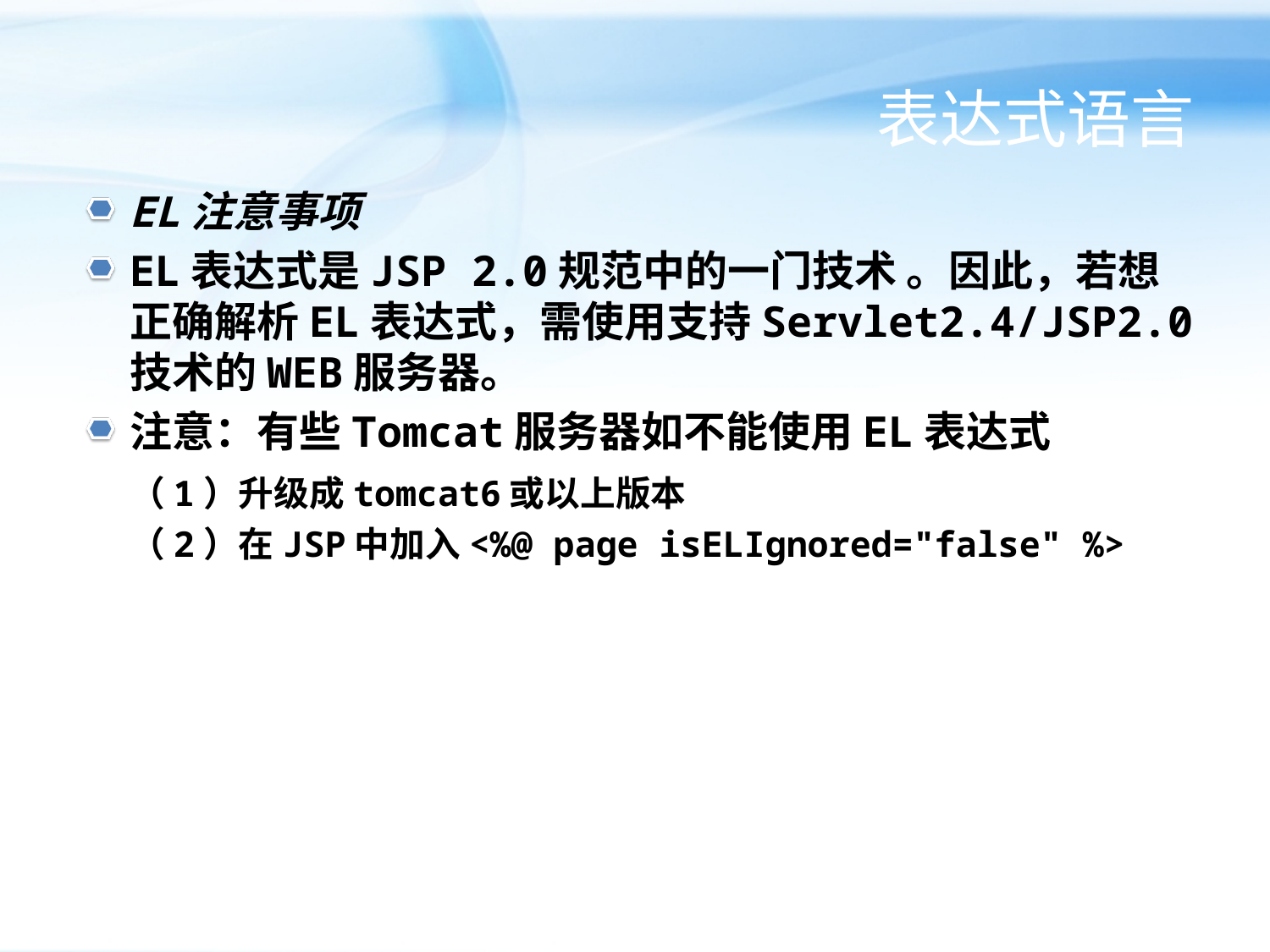

# 表达式语言
EL注意事项
EL表达式是JSP 2.0规范中的一门技术 。因此，若想正确解析EL表达式，需使用支持Servlet2.4/JSP2.0技术的WEB服务器。
注意：有些Tomcat服务器如不能使用EL表达式
	（1）升级成tomcat6或以上版本
	（2）在JSP中加入<%@ page isELIgnored="false" %>